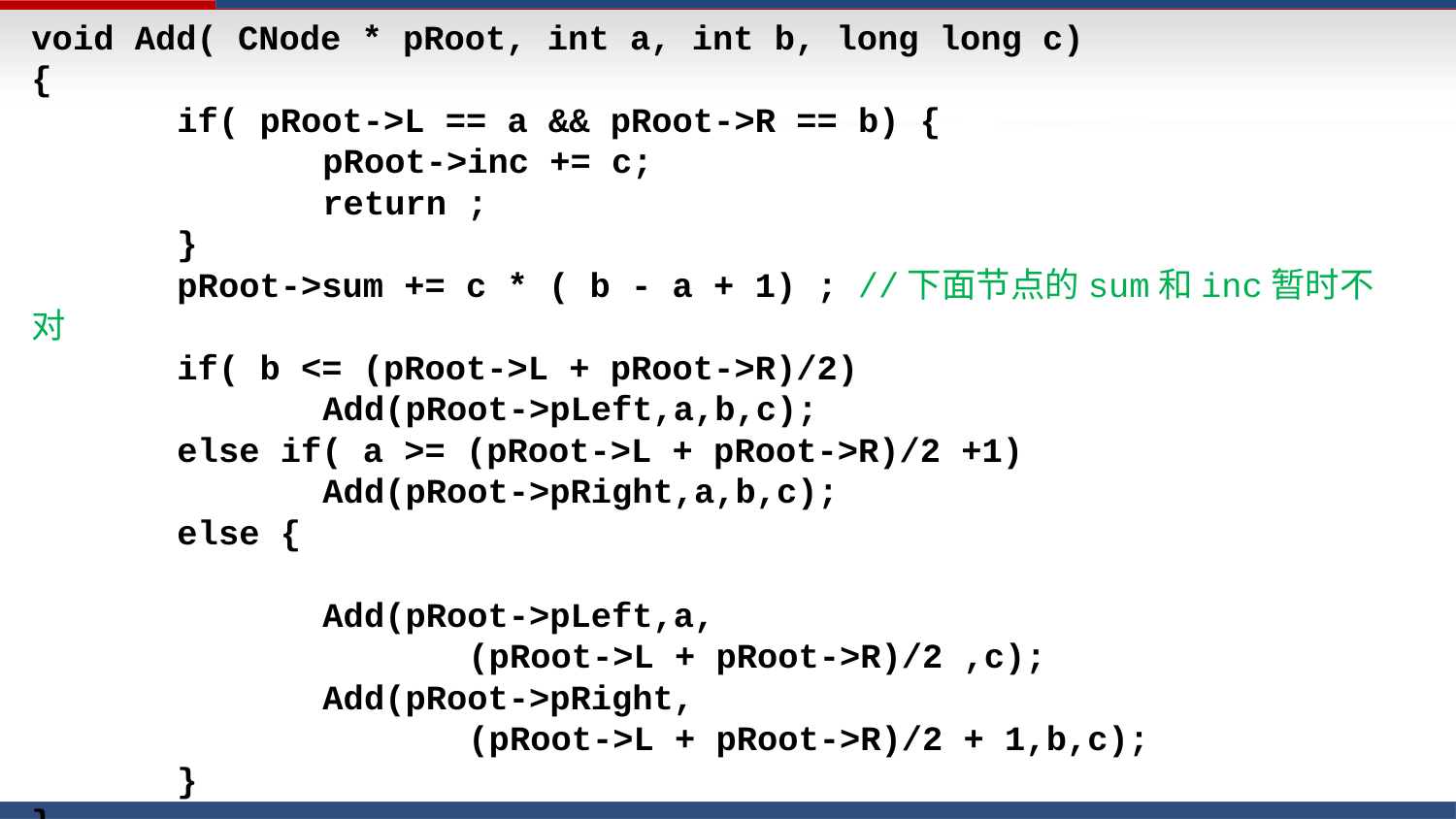

void Add( CNode * pRoot, int a, int b, long long c)
{
	if( pRoot->L == a && pRoot->R == b) {
		pRoot->inc += c;
		return ;
	}
	pRoot->sum += c * ( b - a + 1) ; //下面节点的sum和inc暂时不对
	if( b <= (pRoot->L + pRoot->R)/2)
		Add(pRoot->pLeft,a,b,c);
	else if( a >= (pRoot->L + pRoot->R)/2 +1)
		Add(pRoot->pRight,a,b,c);
	else {

		Add(pRoot->pLeft,a,
			(pRoot->L + pRoot->R)/2 ,c);
		Add(pRoot->pRight,
			(pRoot->L + pRoot->R)/2 + 1,b,c);
	}
}